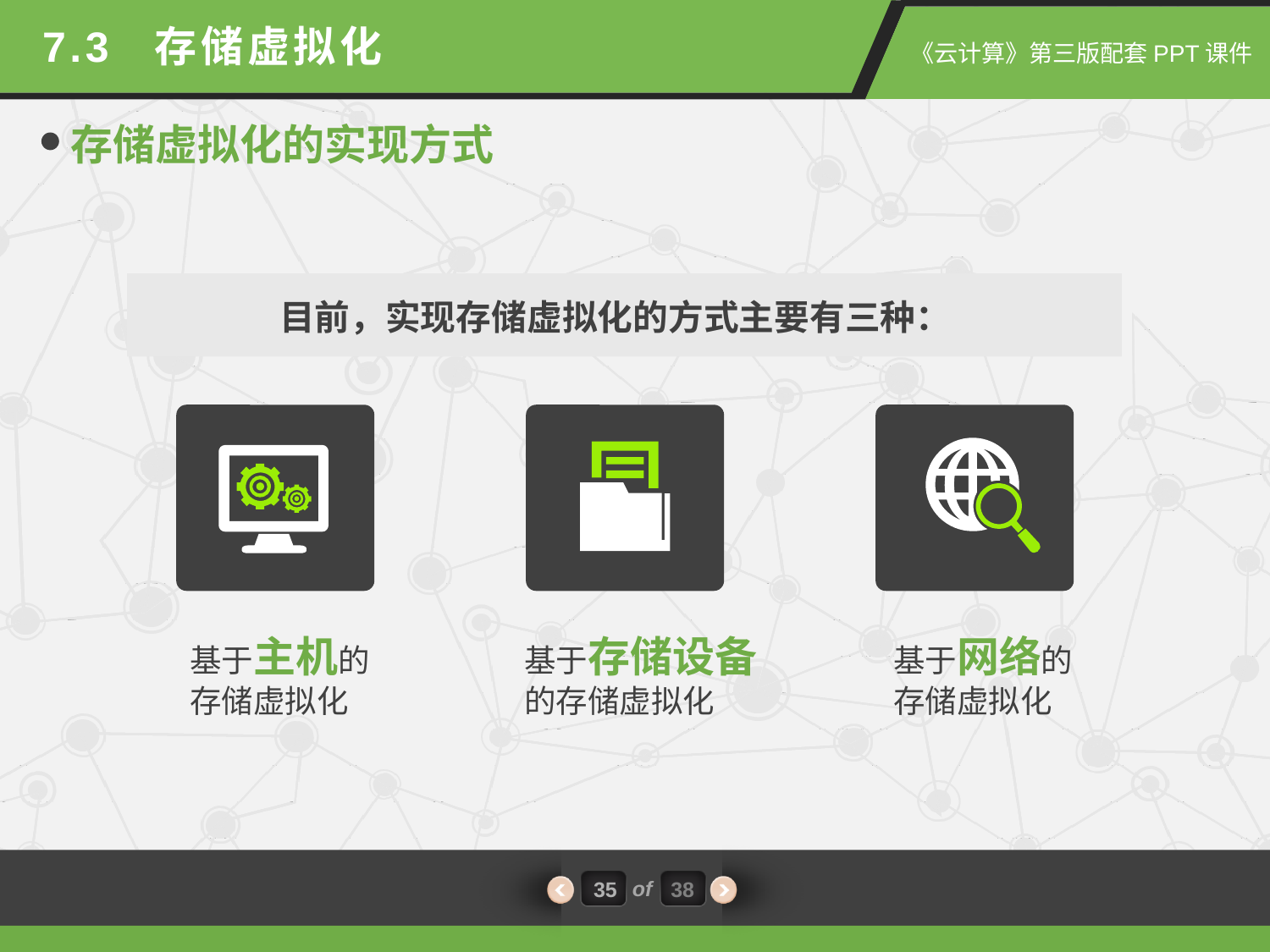

7.3  存储虚拟化
存储虚拟化的实现方式

目前，实现存储虚拟化的方式主要有三种：

基于主机的
存储虚拟化
基于存储设备
的存储虚拟化
基于网络的
存储虚拟化
35